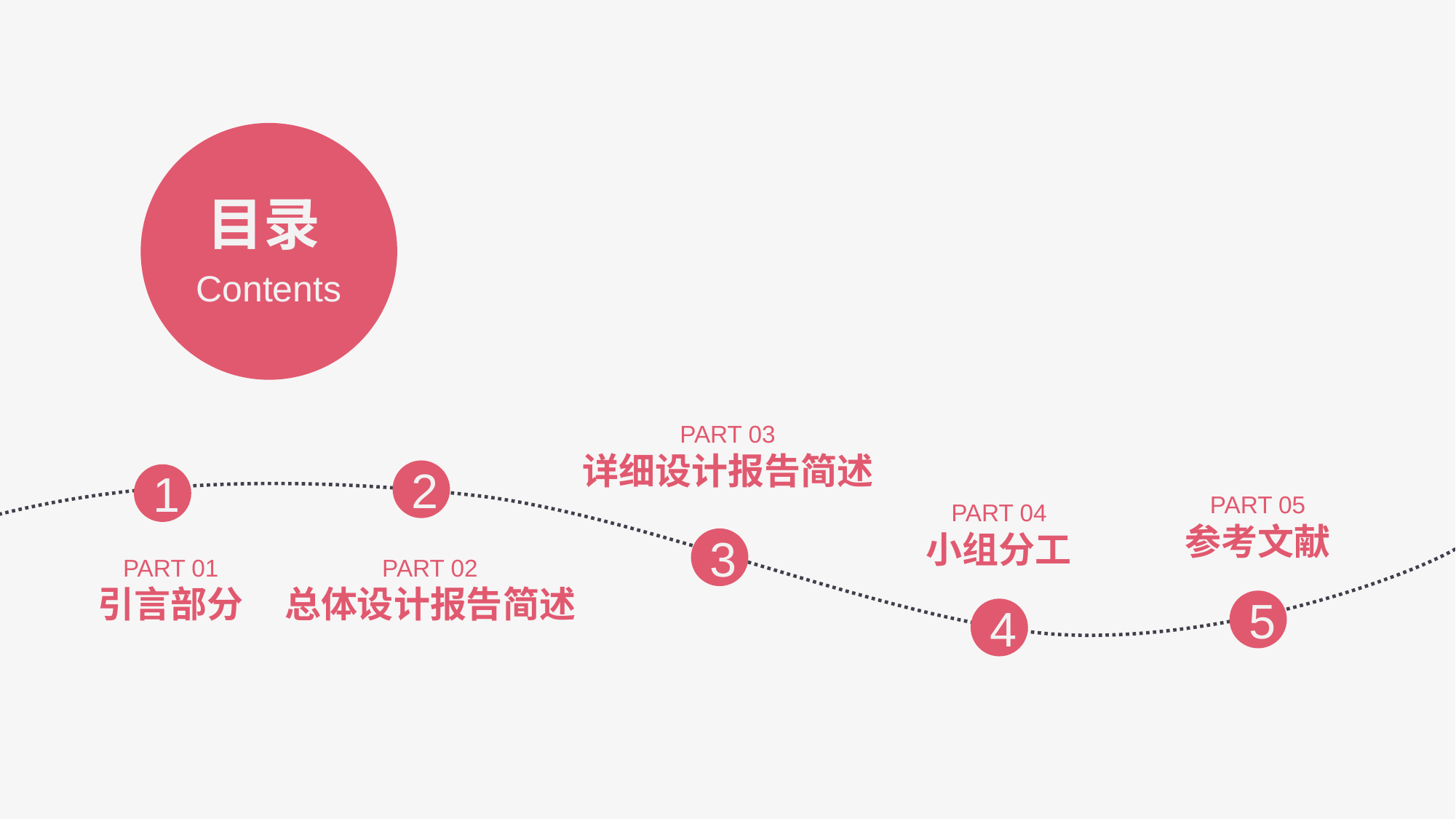

目录
Contents
PART 03
详细设计报告简述
2
1
PART 05
参考文献

PART 04
小组分工
3
PART 01
引言部分
PART 02
总体设计报告简述
5
4
延时符